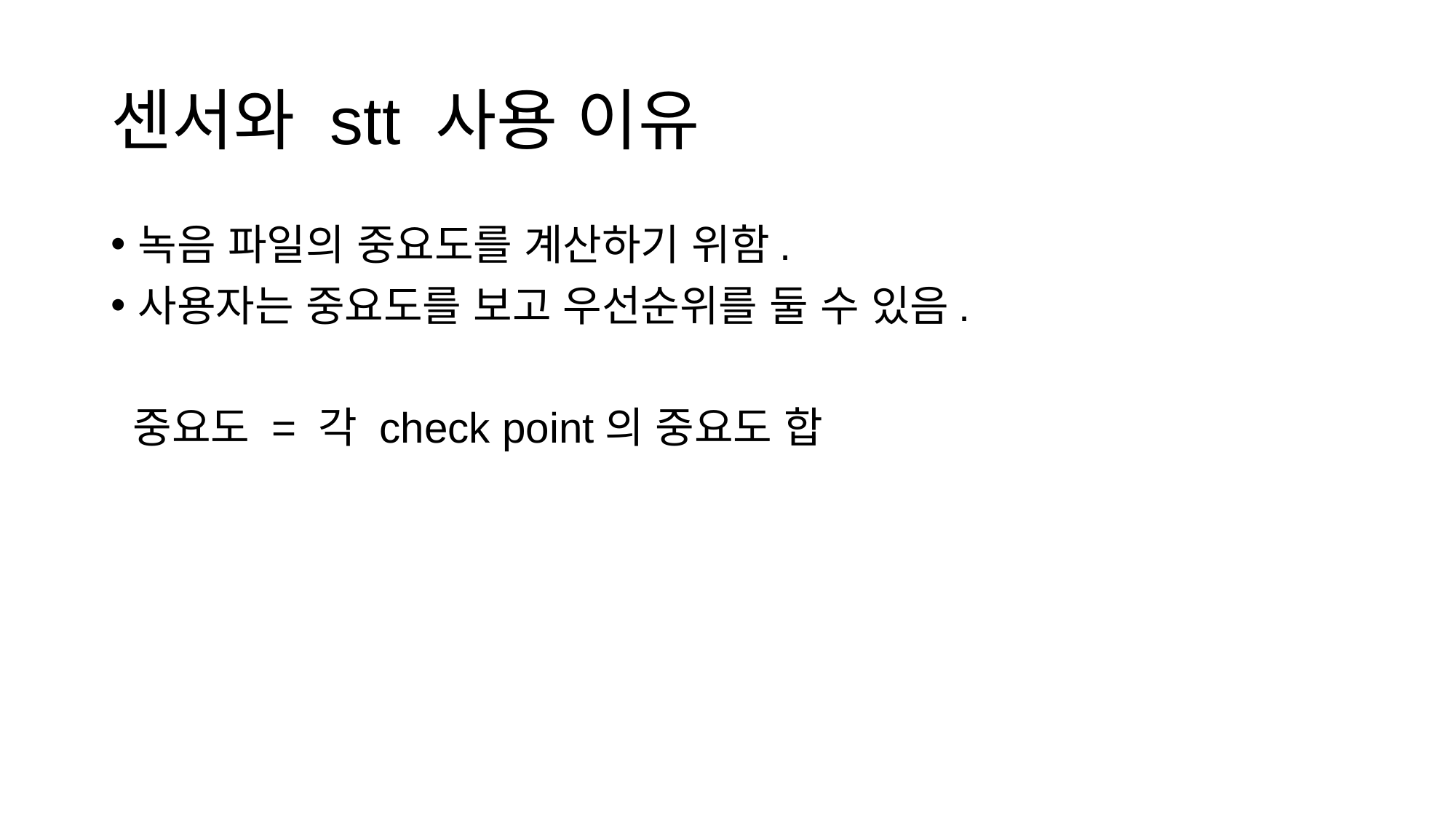

# 센서와 stt 사용 이유
녹음 파일의 중요도를 계산하기 위함.
사용자는 중요도를 보고 우선순위를 둘 수 있음.

 중요도 = 각 check point의 중요도 합